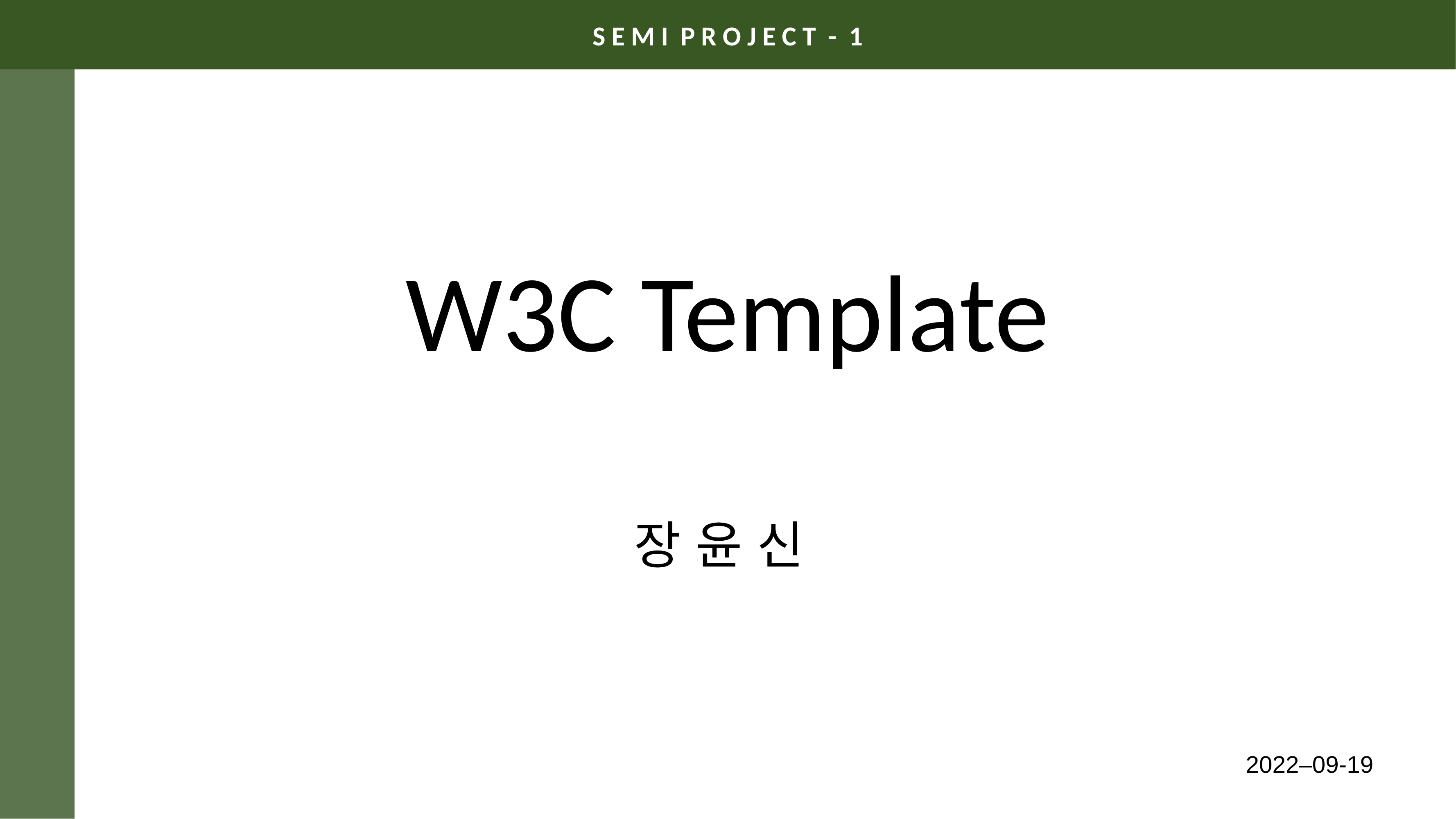

S E M I  P R O J E C T  -  1
# W3C Template
장 윤 신
2022–09-19